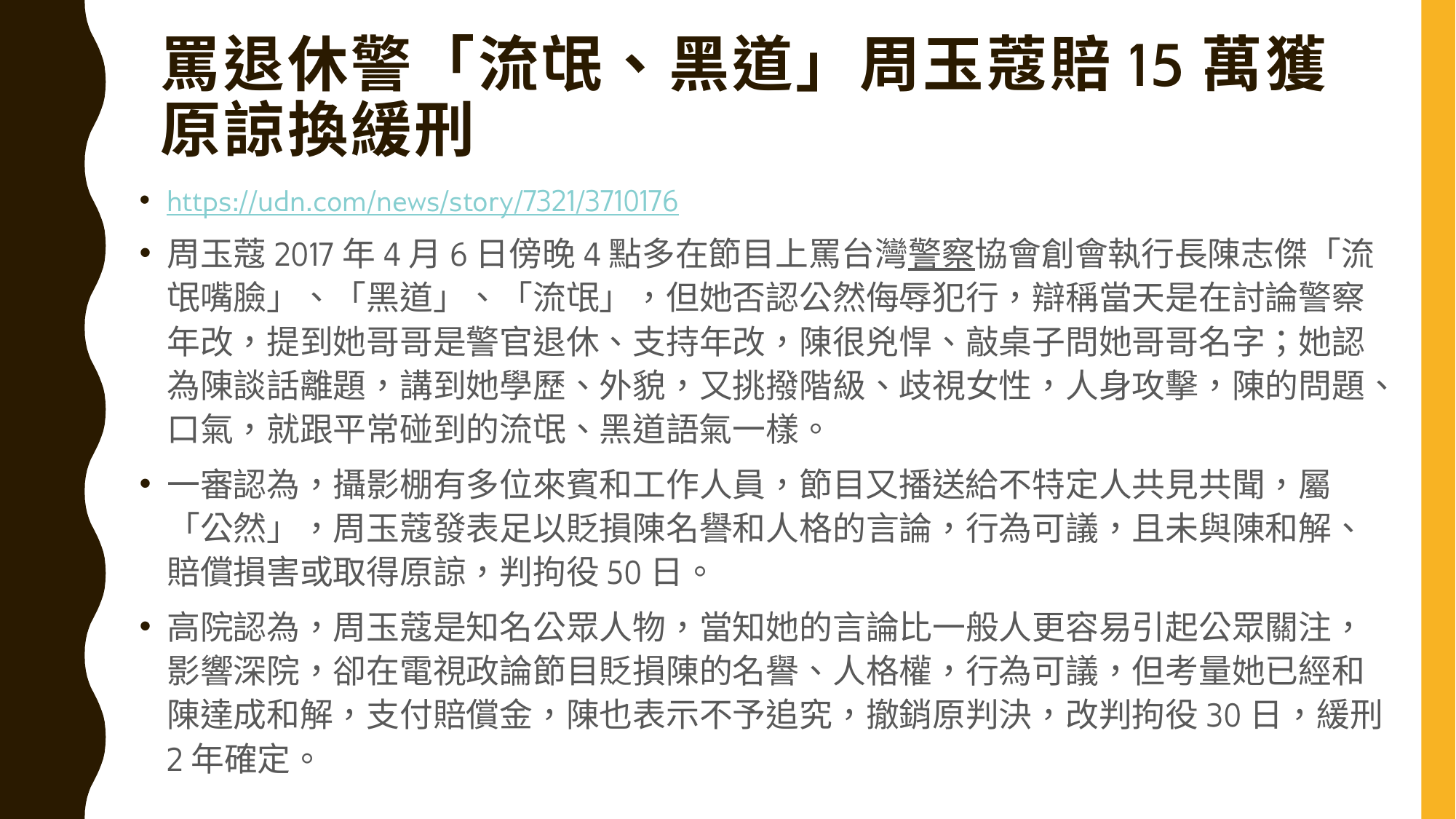

# 罵退休警「流氓、黑道」周玉蔻賠15萬獲原諒換緩刑
https://udn.com/news/story/7321/3710176
周玉蔻2017年4月6日傍晚4點多在節目上罵台灣警察協會創會執行長陳志傑「流氓嘴臉」、「黑道」、「流氓」，但她否認公然侮辱犯行，辯稱當天是在討論警察年改，提到她哥哥是警官退休、支持年改，陳很兇悍、敲桌子問她哥哥名字；她認為陳談話離題，講到她學歷、外貌，又挑撥階級、歧視女性，人身攻擊，陳的問題、口氣，就跟平常碰到的流氓、黑道語氣一樣。
一審認為，攝影棚有多位來賓和工作人員，節目又播送給不特定人共見共聞，屬「公然」，周玉蔻發表足以貶損陳名譽和人格的言論，行為可議，且未與陳和解、賠償損害或取得原諒，判拘役50日。
高院認為，周玉蔻是知名公眾人物，當知她的言論比一般人更容易引起公眾關注，影響深院，卻在電視政論節目貶損陳的名譽、人格權，行為可議，但考量她已經和陳達成和解，支付賠償金，陳也表示不予追究，撤銷原判決，改判拘役30日，緩刑2年確定。